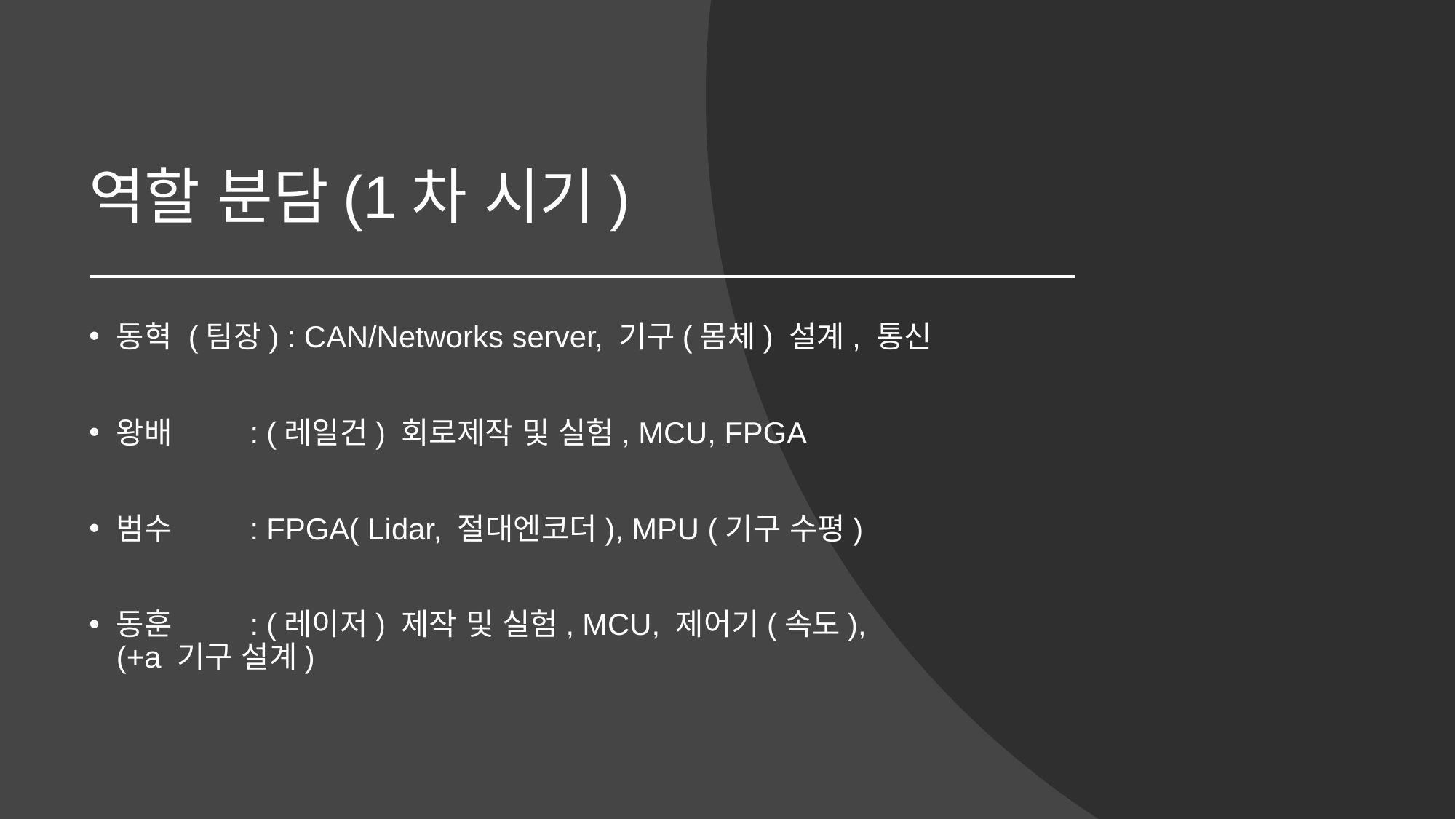

# 역할 분담(1차 시기)
동혁 (팀장) : CAN/Networks server, 기구(몸체) 설계, 통신

왕배 	  : (레일건) 회로제작 및 실험, MCU, FPGA

범수	  : FPGA( Lidar, 절대엔코더), MPU (기구 수평)

동훈	  : (레이저) 제작 및 실험, MCU, 제어기(속도), 			(+a 기구 설계)